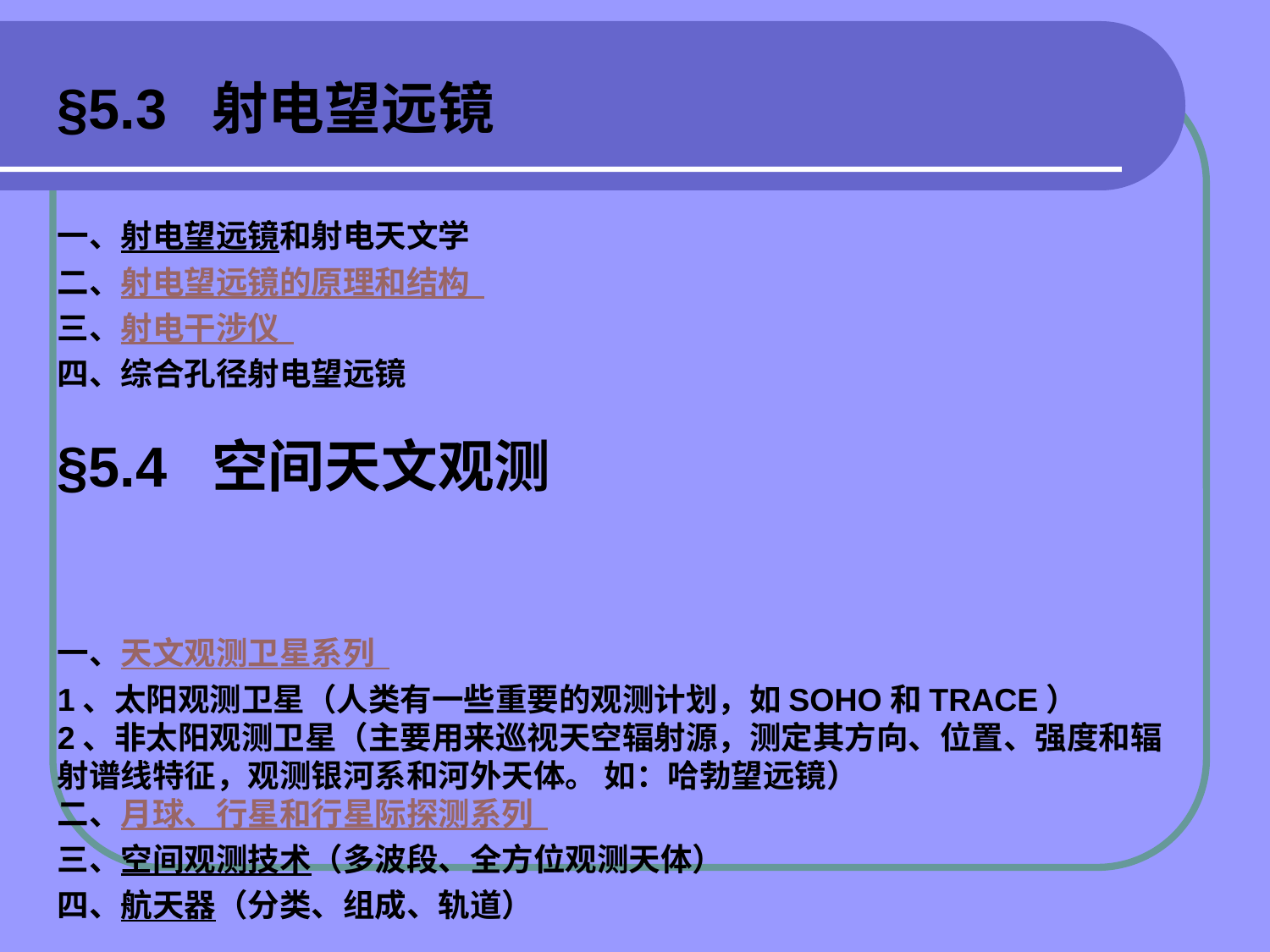

§5.3  射电望远镜

一、射电望远镜和射电天文学
二、射电望远镜的原理和结构
三、射电干涉仪
四、综合孔径射电望远镜

§5.4  空间天文观测

一、天文观测卫星系列
1、太阳观测卫星（人类有一些重要的观测计划，如SOHO和TRACE）
2、非太阳观测卫星（主要用来巡视天空辐射源，测定其方向、位置、强度和辐射谱线特征，观测银河系和河外天体。 如：哈勃望远镜）
二、月球、行星和行星际探测系列
三、空间观测技术（多波段、全方位观测天体）
四、航天器（分类、组成、轨道）